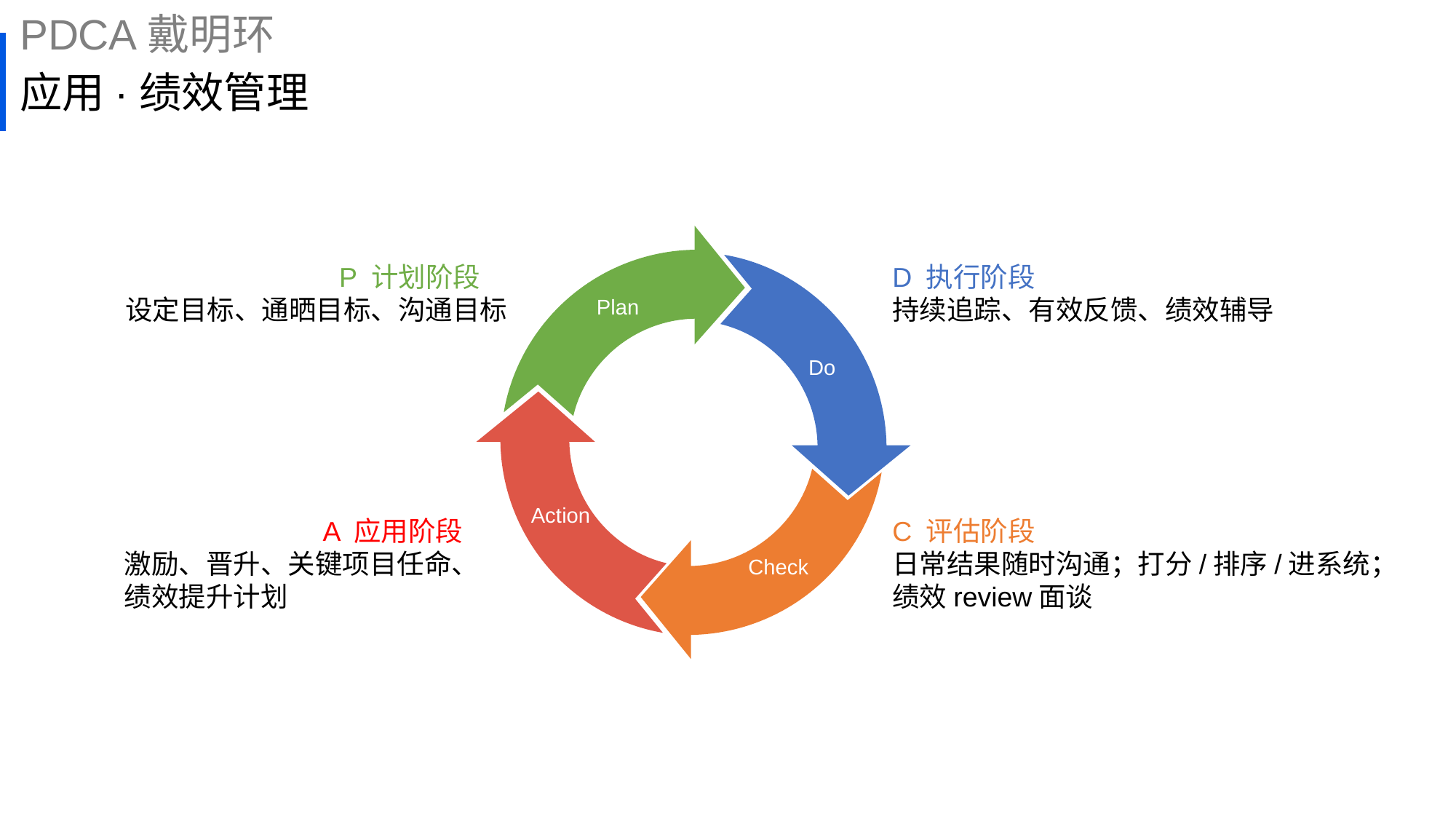

PDCA戴明环
# 应用·绩效管理
Plan
Do
Action
Check
                            P 计划阶段
设定目标、通晒目标、沟通目标
D 执行阶段
持续追踪、有效反馈、绩效辅导
                          A 应用阶段
激励、晋升、关键项目任命、绩效提升计划
C 评估阶段
日常结果随时沟通；打分/排序/进系统；绩效review面谈